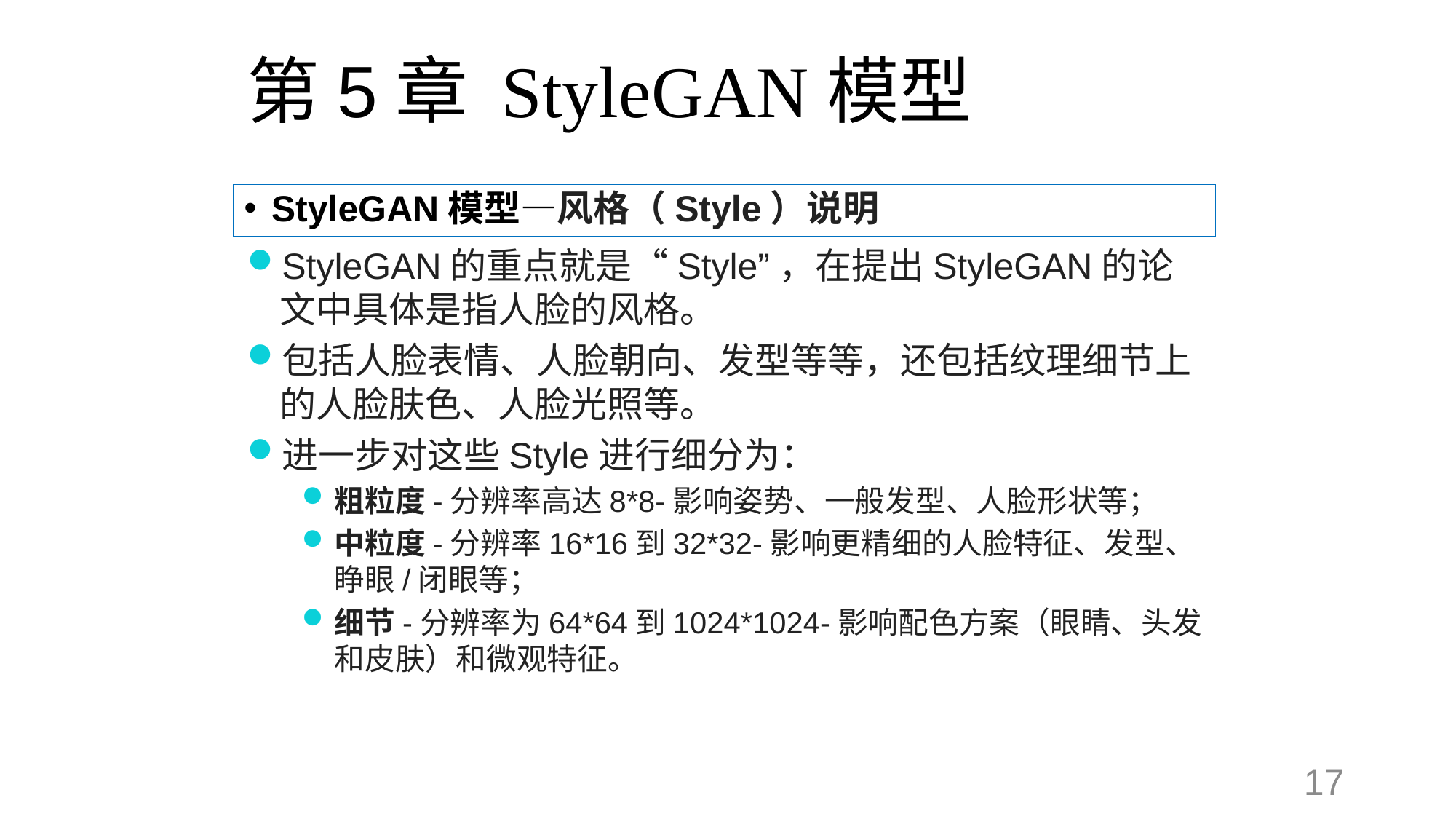

# 第5章 StyleGAN模型
StyleGAN模型—风格（Style）说明
StyleGAN的重点就是“Style”，在提出StyleGAN的论文中具体是指人脸的风格。
包括人脸表情、人脸朝向、发型等等，还包括纹理细节上的人脸肤色、人脸光照等。
进一步对这些Style进行细分为：
粗粒度-分辨率高达8*8-影响姿势、一般发型、人脸形状等；
中粒度-分辨率16*16到32*32-影响更精细的人脸特征、发型、睁眼/闭眼等；
细节-分辨率为64*64到1024*1024-影响配色方案（眼睛、头发和皮肤）和微观特征。
17